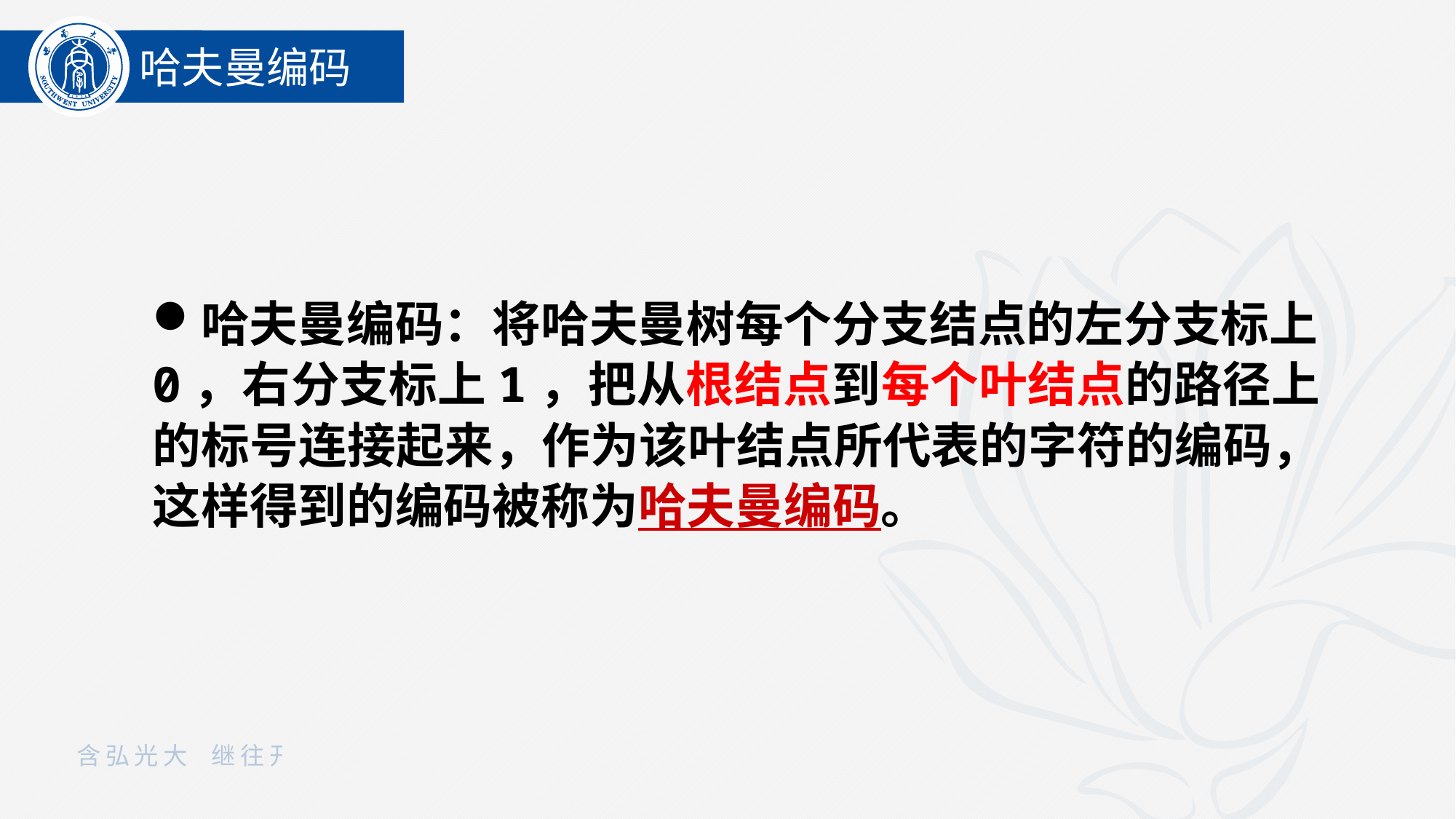

哈夫曼编码
哈夫曼编码：将哈夫曼树每个分支结点的左分支标上0，右分支标上1，把从根结点到每个叶结点的路径上的标号连接起来，作为该叶结点所代表的字符的编码，这样得到的编码被称为哈夫曼编码。